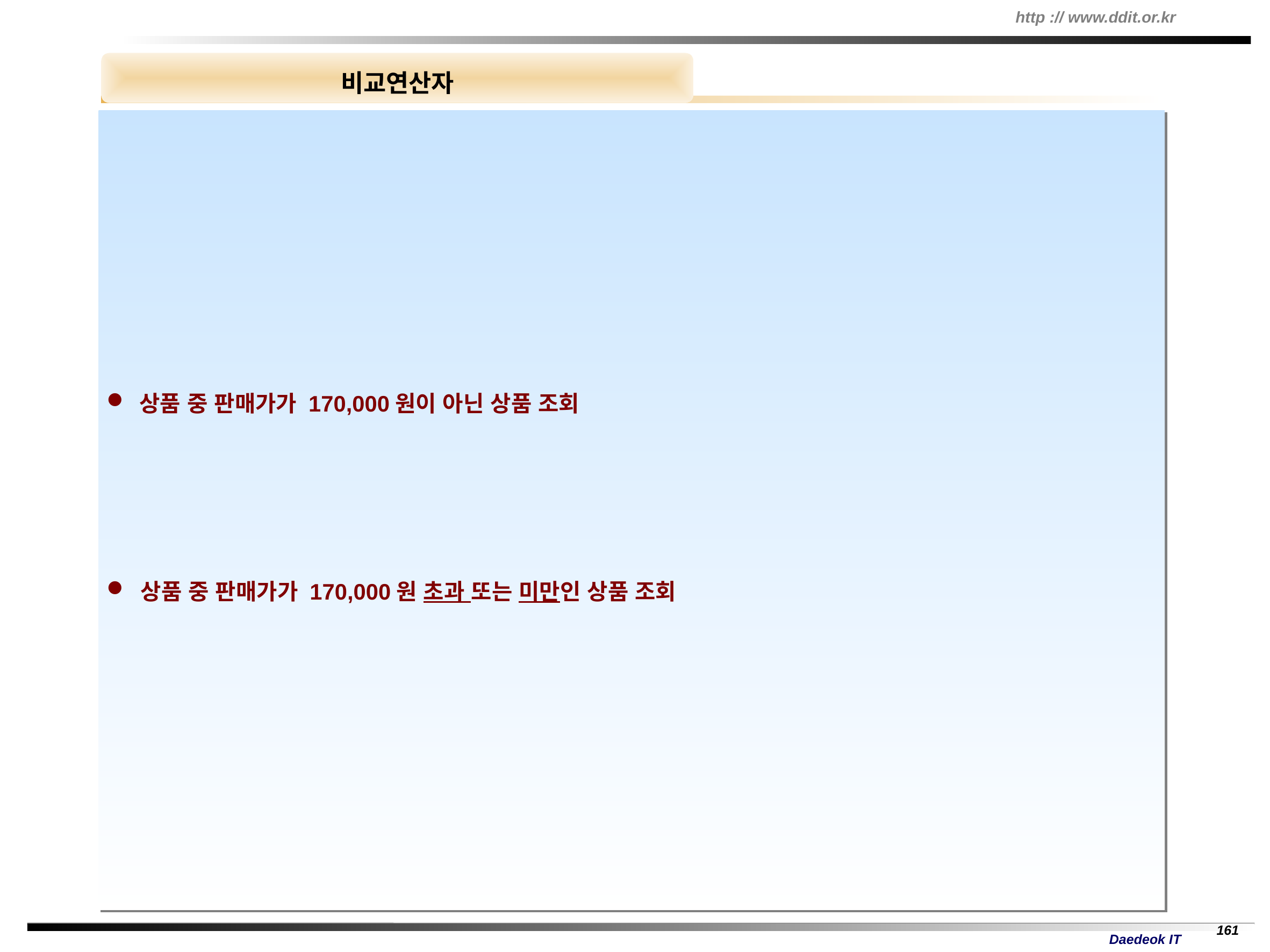

비교연산자

 상품 중 판매가가 170,000원이 아닌 상품 조회

 상품 중 판매가가 170,000원 초과 또는 미만인 상품 조회